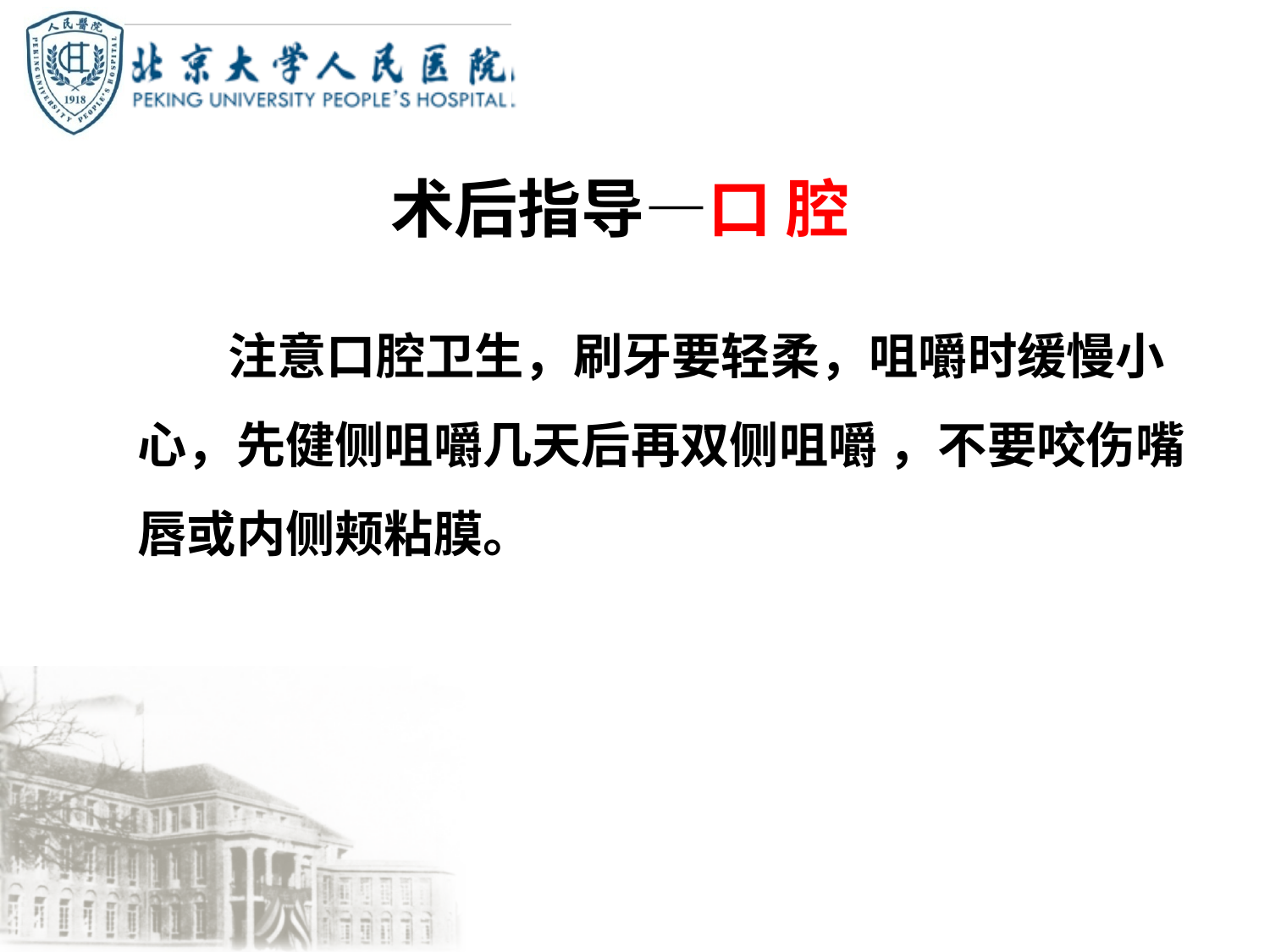

术后指导—口 腔
       注意口腔卫生，刷牙要轻柔，咀嚼时缓慢小心，先健侧咀嚼几天后再双侧咀嚼 ，不要咬伤嘴唇或内侧颊粘膜。